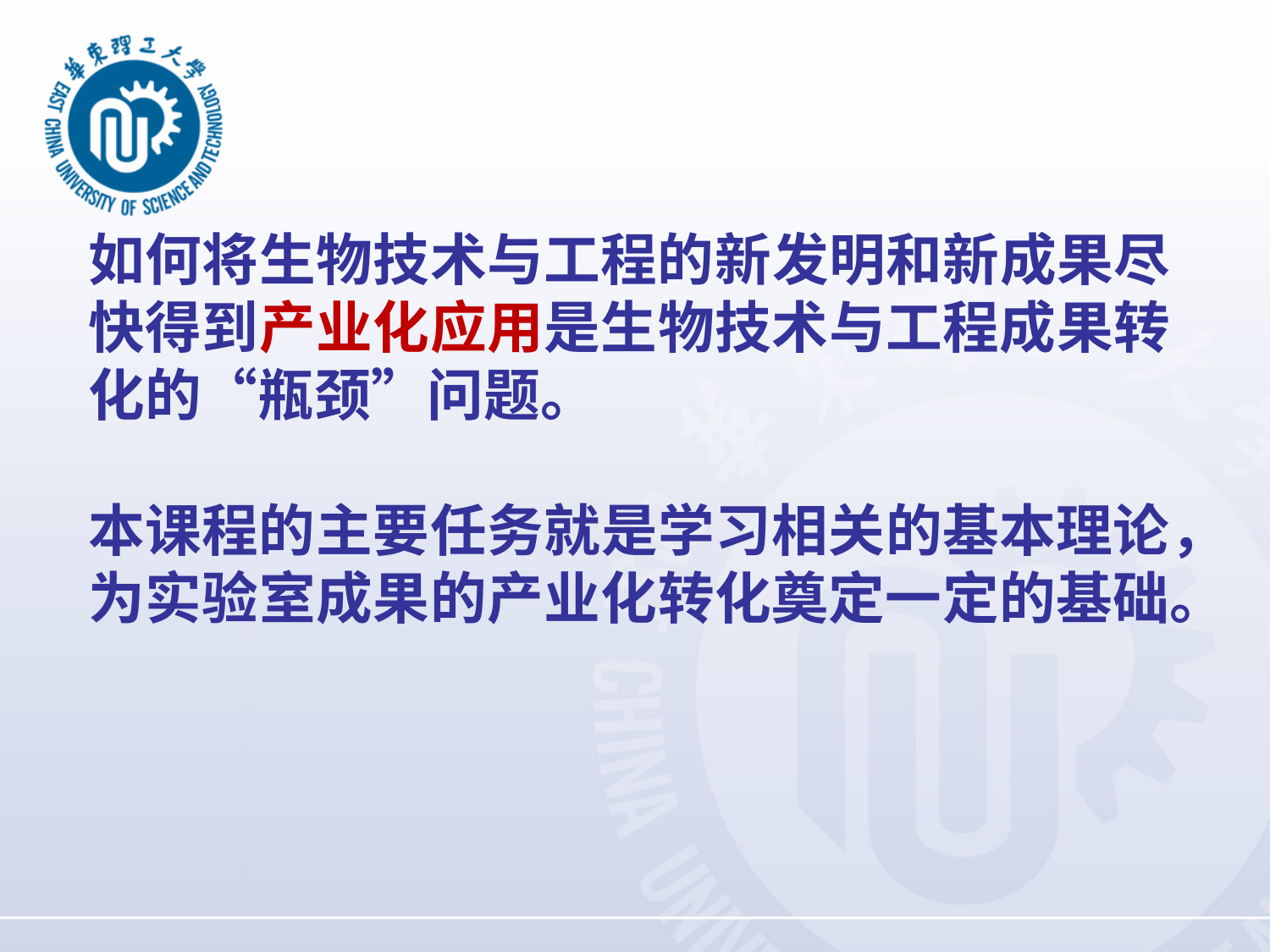

如何将生物技术与工程的新发明和新成果尽快得到产业化应用是生物技术与工程成果转化的“瓶颈”问题。

本课程的主要任务就是学习相关的基本理论，为实验室成果的产业化转化奠定一定的基础。